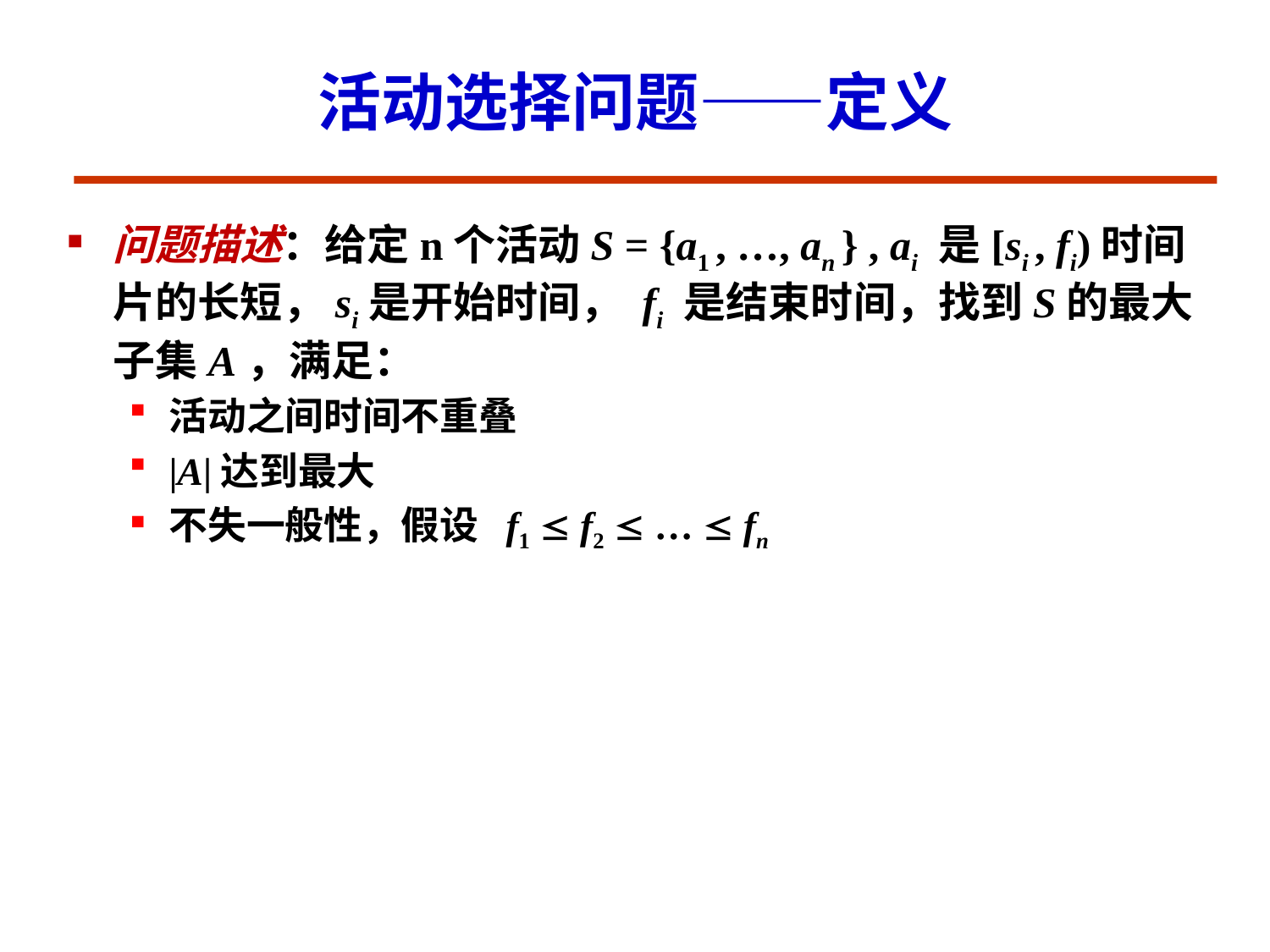

# 活动选择问题——定义
问题描述：给定n个活动S = {a1 , …, an } , ai 是[si , fi)时间片的长短，si是开始时间， fi 是结束时间，找到S的最大子集A，满足：
活动之间时间不重叠
|A|达到最大
不失一般性，假设  f1 ≤ f2 ≤ … ≤ fn